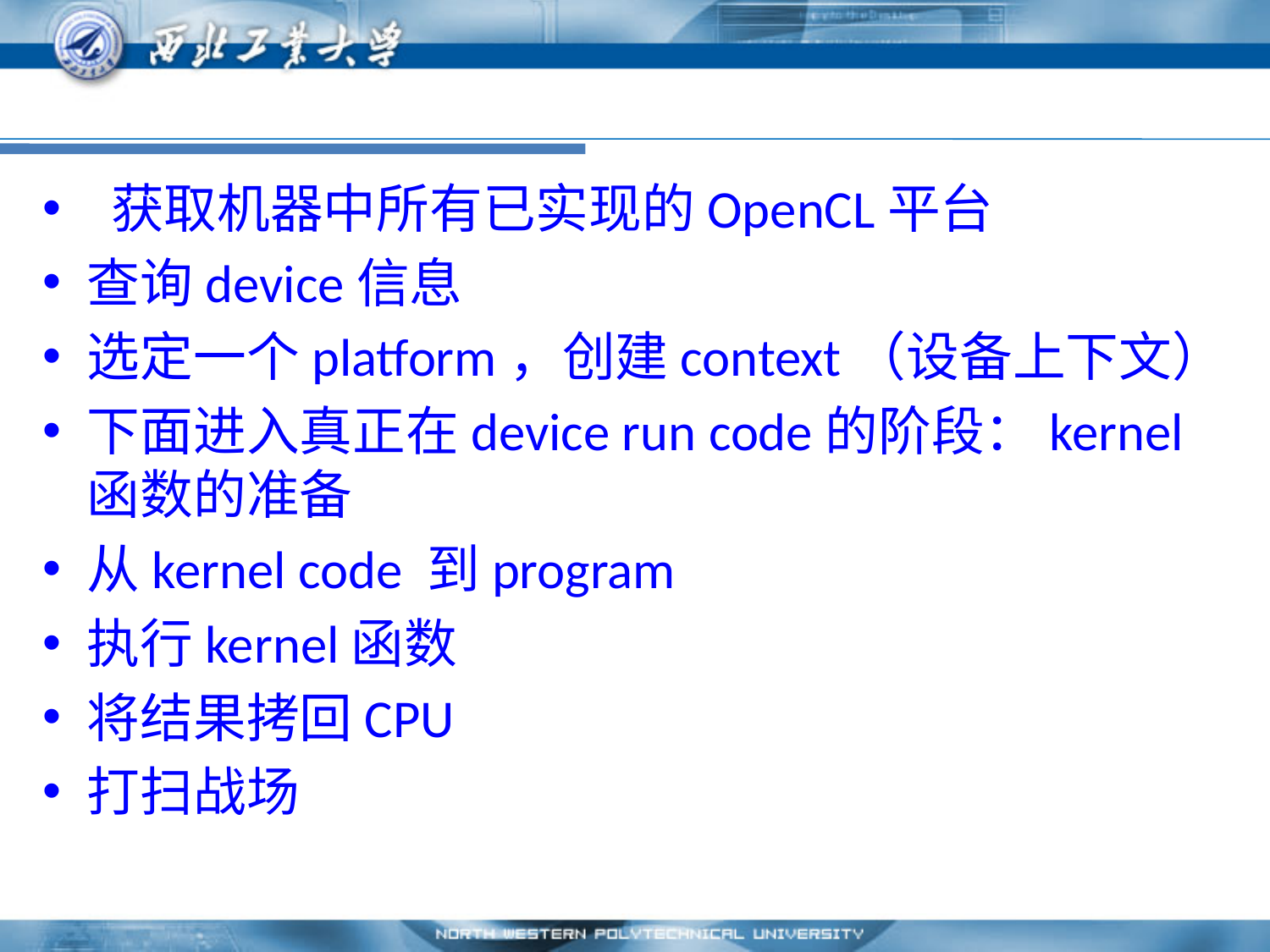

#
 获取机器中所有已实现的OpenCL平台
查询device信息
选定一个platform，创建context（设备上下文）
下面进入真正在device run code的阶段：kernel函数的准备
从kernel code 到program
执行kernel函数
将结果拷回CPU
打扫战场